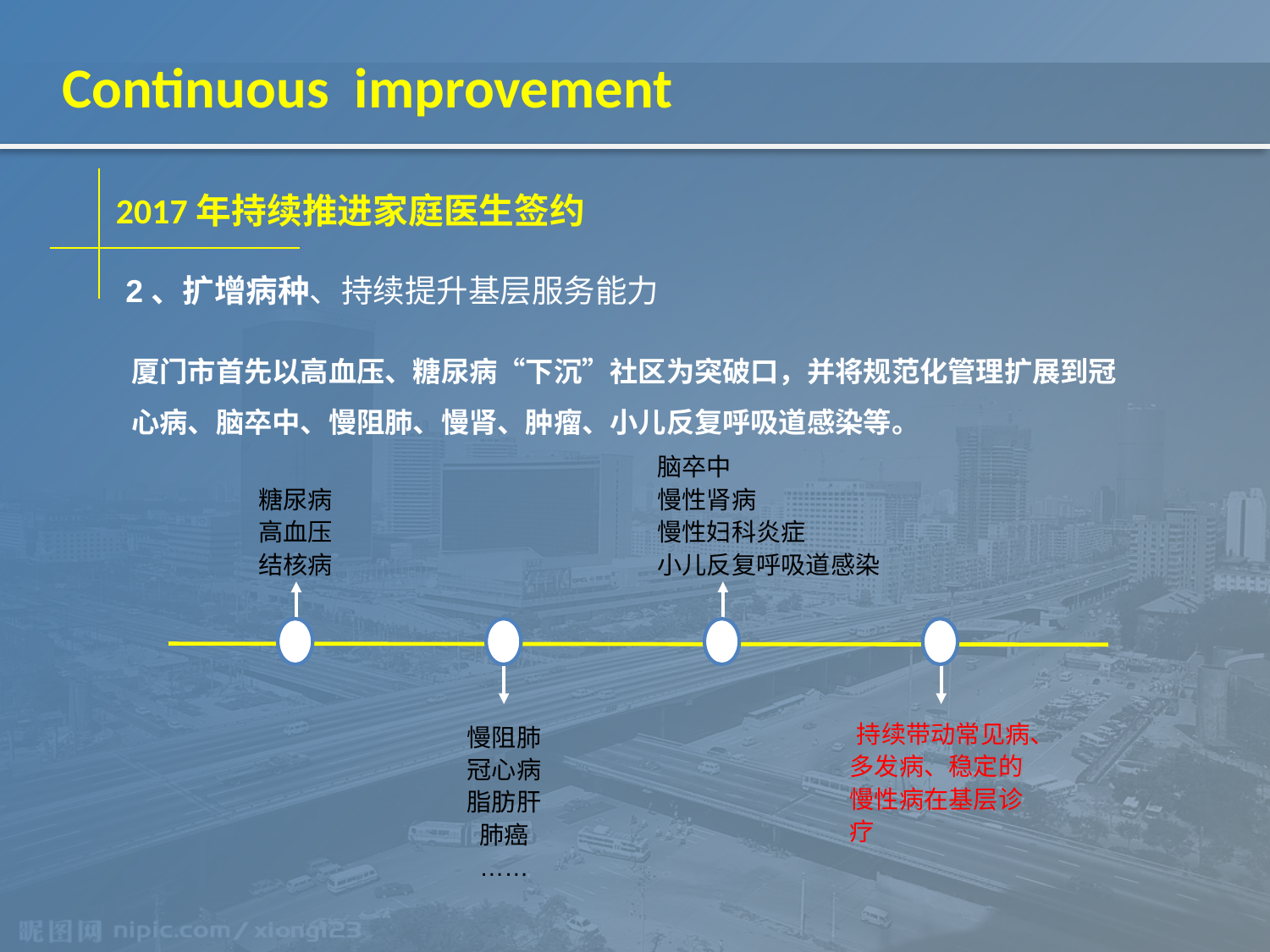

Continuous  improvement
2017年持续推进家庭医生签约
2、扩增病种、持续提升基层服务能力
厦门市首先以高血压、糖尿病“下沉”社区为突破口，并将规范化管理扩展到冠心病、脑卒中、慢阻肺、慢肾、肿瘤、小儿反复呼吸道感染等。
脑卒中
慢性肾病
慢性妇科炎症
小儿反复呼吸道感染
糖尿病
高血压
结核病

持续带动常见病、
多发病、稳定的慢性病在基层诊疗
慢阻肺
冠心病
脂肪肝
肺癌
……